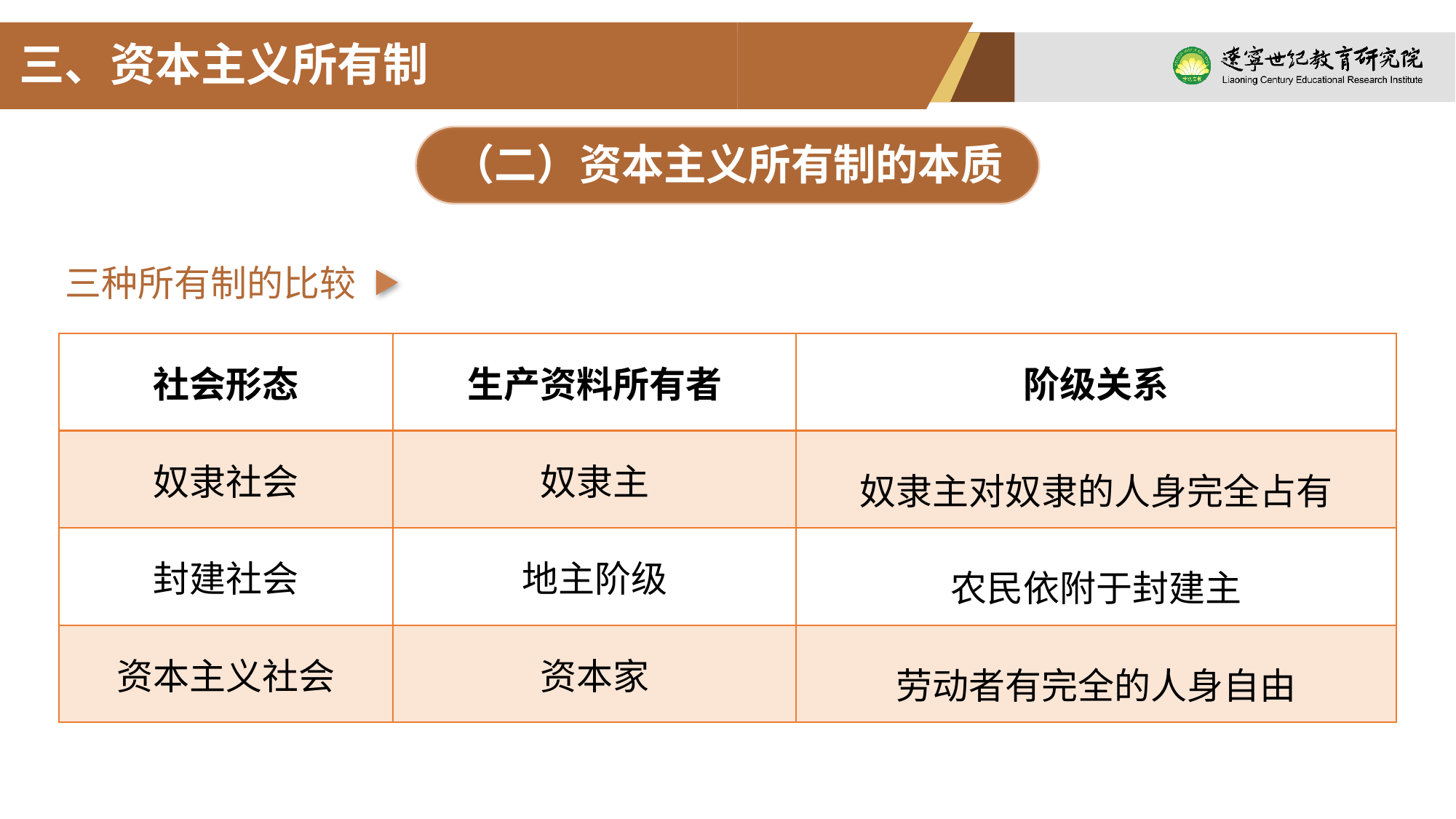

三、资本主义所有制
（二）资本主义所有制的本质
三种所有制的比较

| 社会形态 | 生产资料所有者 | 阶级关系 |
| --- | --- | --- |
| 奴隶社会 | 奴隶主 | 奴隶主对奴隶的人身完全占有 |
| 封建社会 | 地主阶级 | 农民依附于封建主 |
| 资本主义社会 | 资本家 | 劳动者有完全的人身自由 |